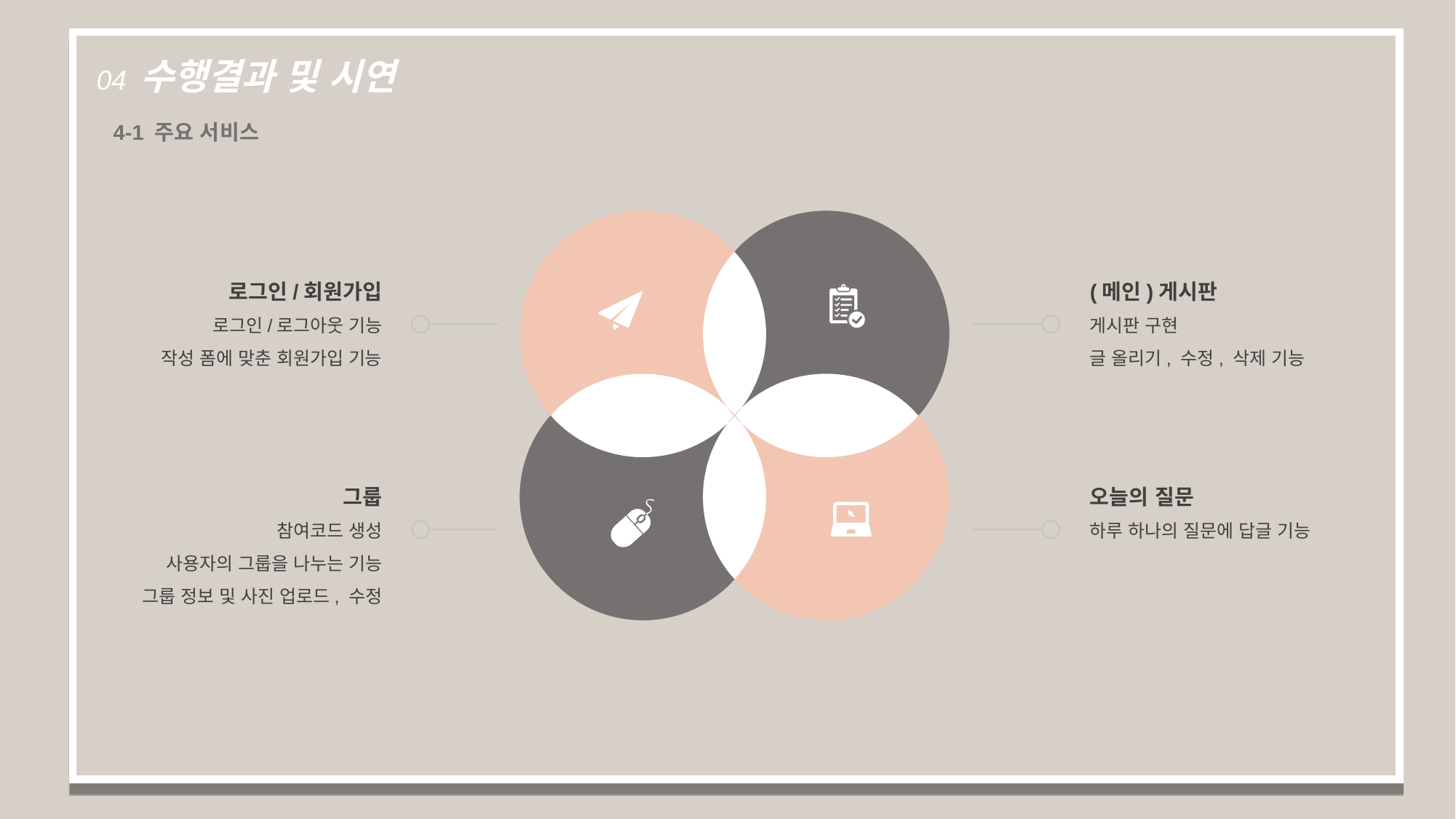

04 수행결과 및 시연

4-1 주요 서비스

로그인/회원가입
 로그인/로그아웃 기능
작성 폼에 맞춘 회원가입 기능
(메인)게시판
게시판 구현
글 올리기, 수정, 삭제 기능

그룹
참여코드 생성
사용자의 그룹을 나누는 기능
그룹 정보 및 사진 업로드, 수정
오늘의 질문
하루 하나의 질문에 답글 기능